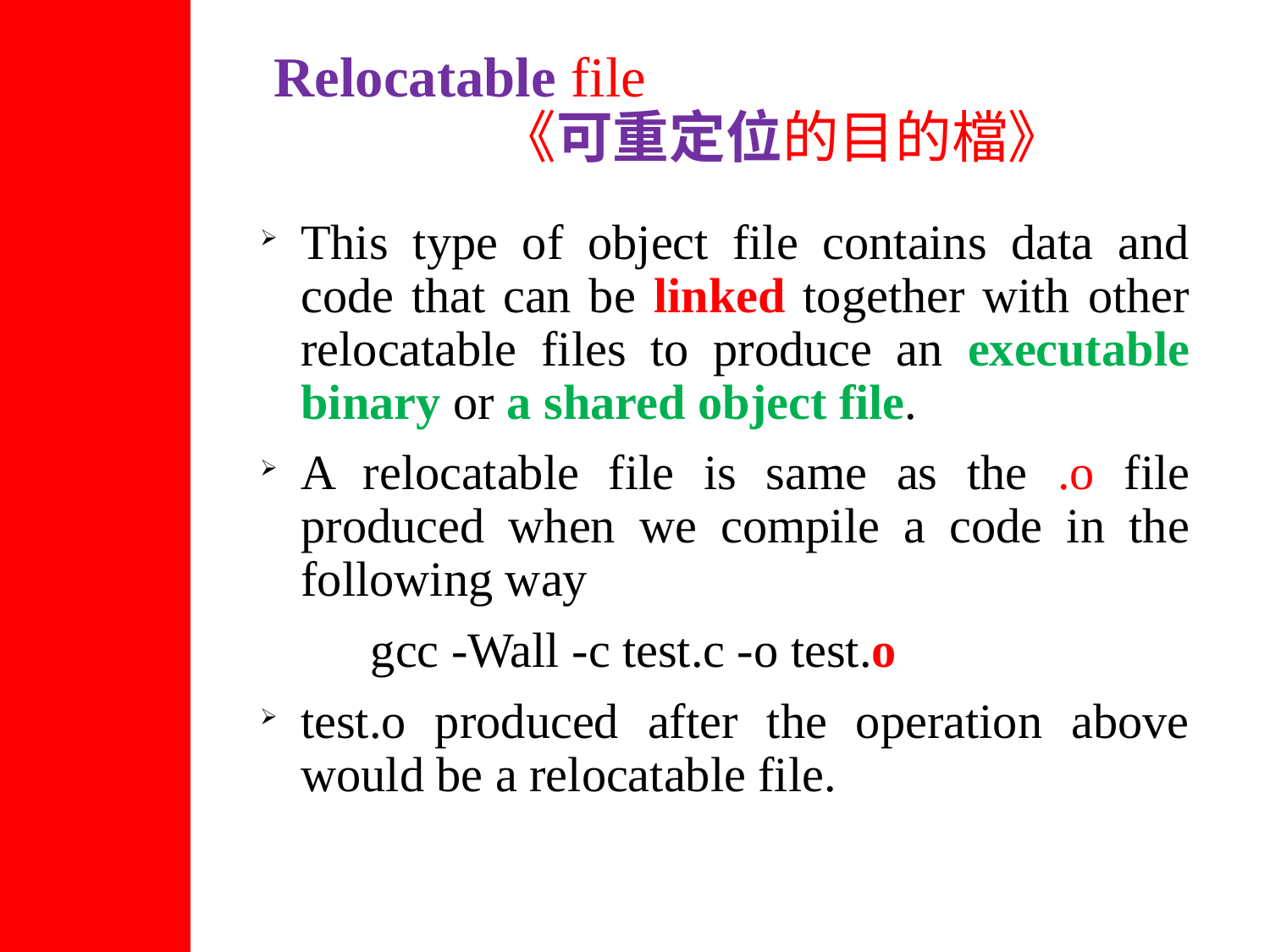

# Relocatable file 　　　　《可重定位的目的檔》
This type of object file contains data and code that can be linked together with other relocatable files to produce an executable binary or a shared object file.
A relocatable file is same as the .o file produced when we compile a code in the following way
         gcc -Wall -c test.c -o test.o
test.o produced after the operation above would be a relocatable file.